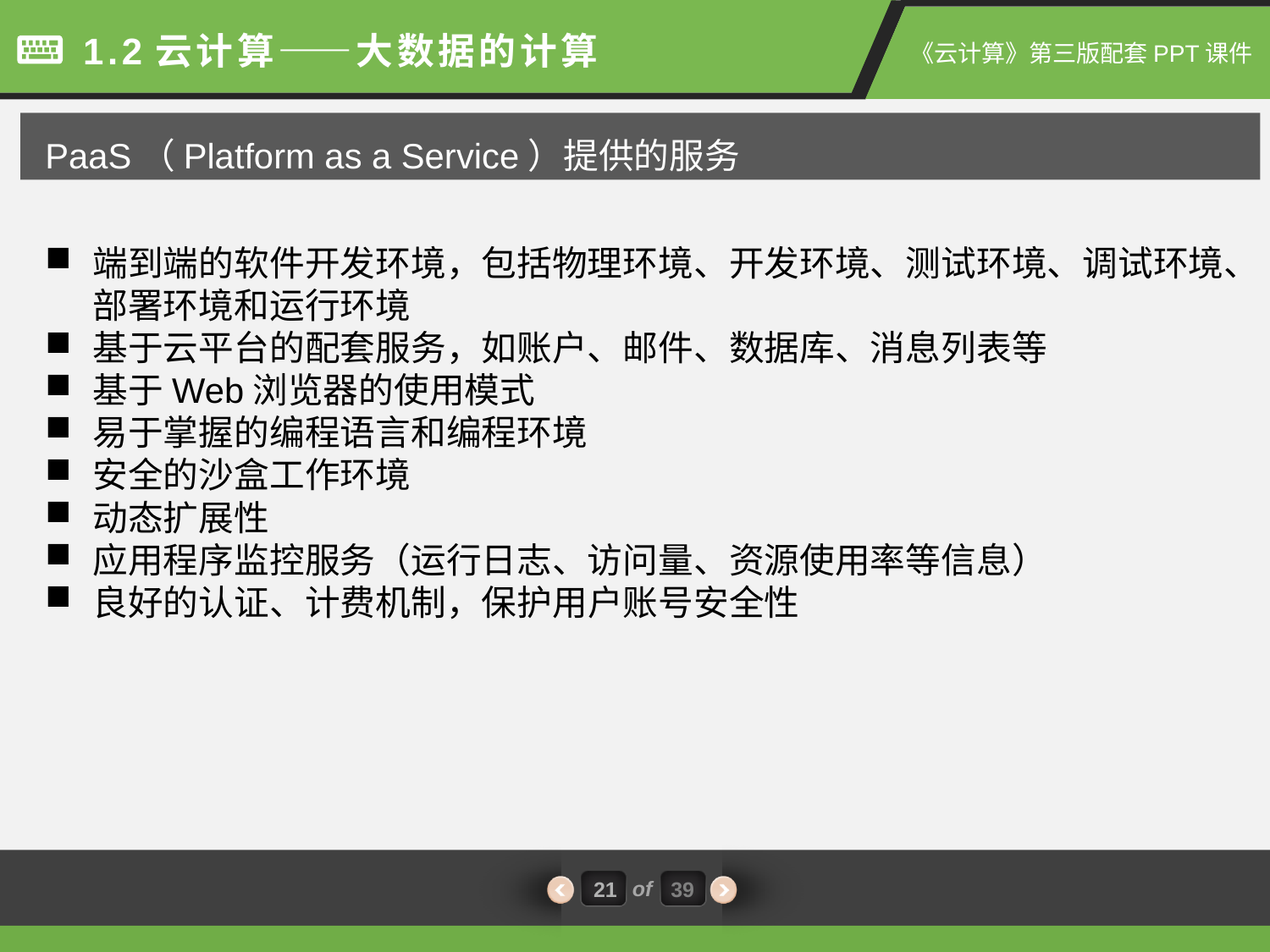

1.2云计算——大数据的计算
《云计算》第三版配套PPT课件

PaaS（Platform as a Service）提供的服务
端到端的软件开发环境，包括物理环境、开发环境、测试环境、调试环境、部署环境和运行环境
基于云平台的配套服务，如账户、邮件、数据库、消息列表等
基于Web浏览器的使用模式
易于掌握的编程语言和编程环境
安全的沙盒工作环境
动态扩展性
应用程序监控服务（运行日志、访问量、资源使用率等信息）
良好的认证、计费机制，保护用户账号安全性
21